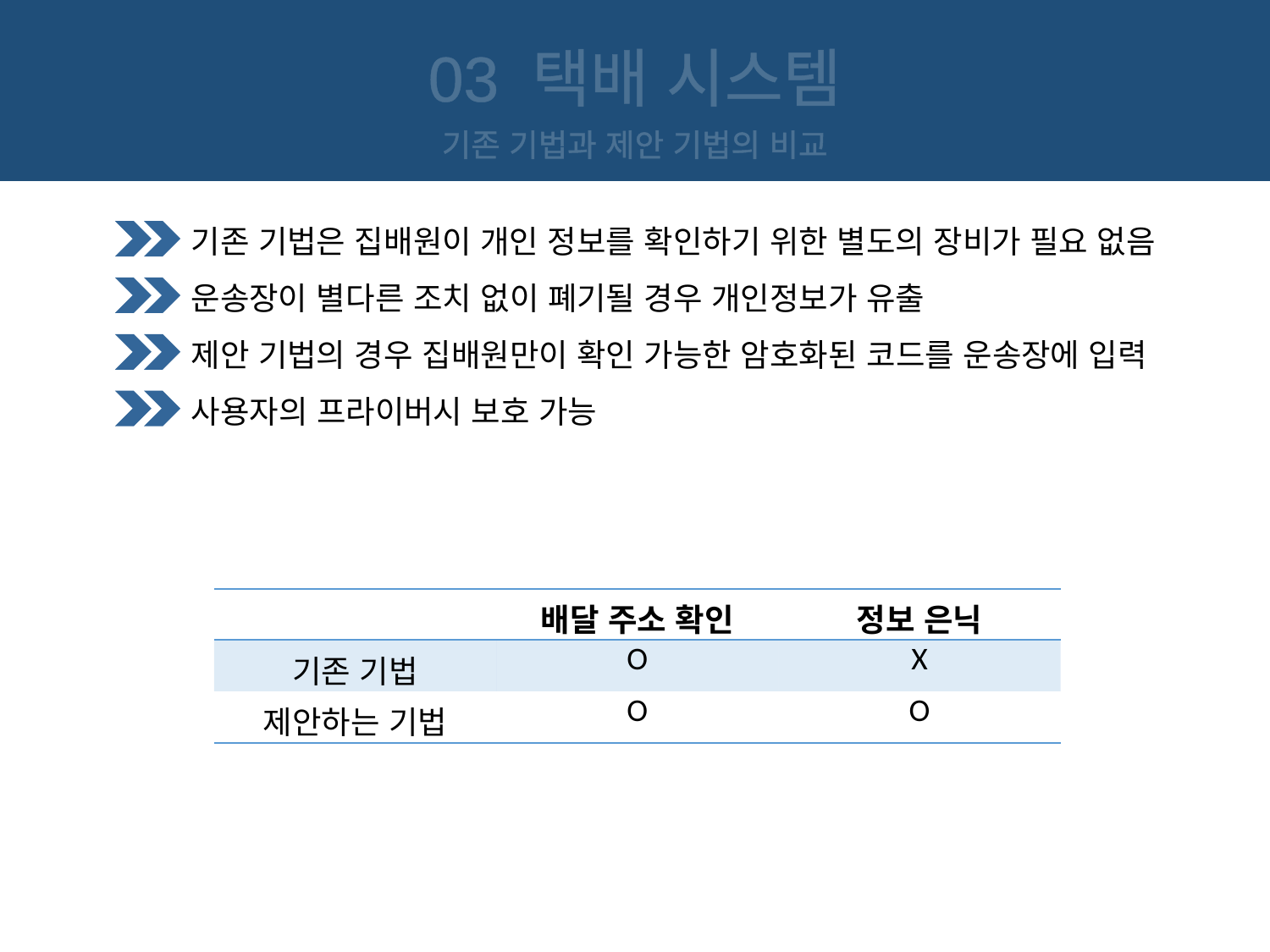

03 택배 시스템
기존 기법과 제안 기법의 비교
기존 기법은 집배원이 개인 정보를 확인하기 위한 별도의 장비가 필요 없음

운송장이 별다른 조치 없이 폐기될 경우 개인정보가 유출

제안 기법의 경우 집배원만이 확인 가능한 암호화된 코드를 운송장에 입력

사용자의 프라이버시 보호 가능

|  | 배달 주소 확인 | 정보 은닉 |
| --- | --- | --- |
| 기존 기법 | O | X |
| 제안하는 기법 | O | O |